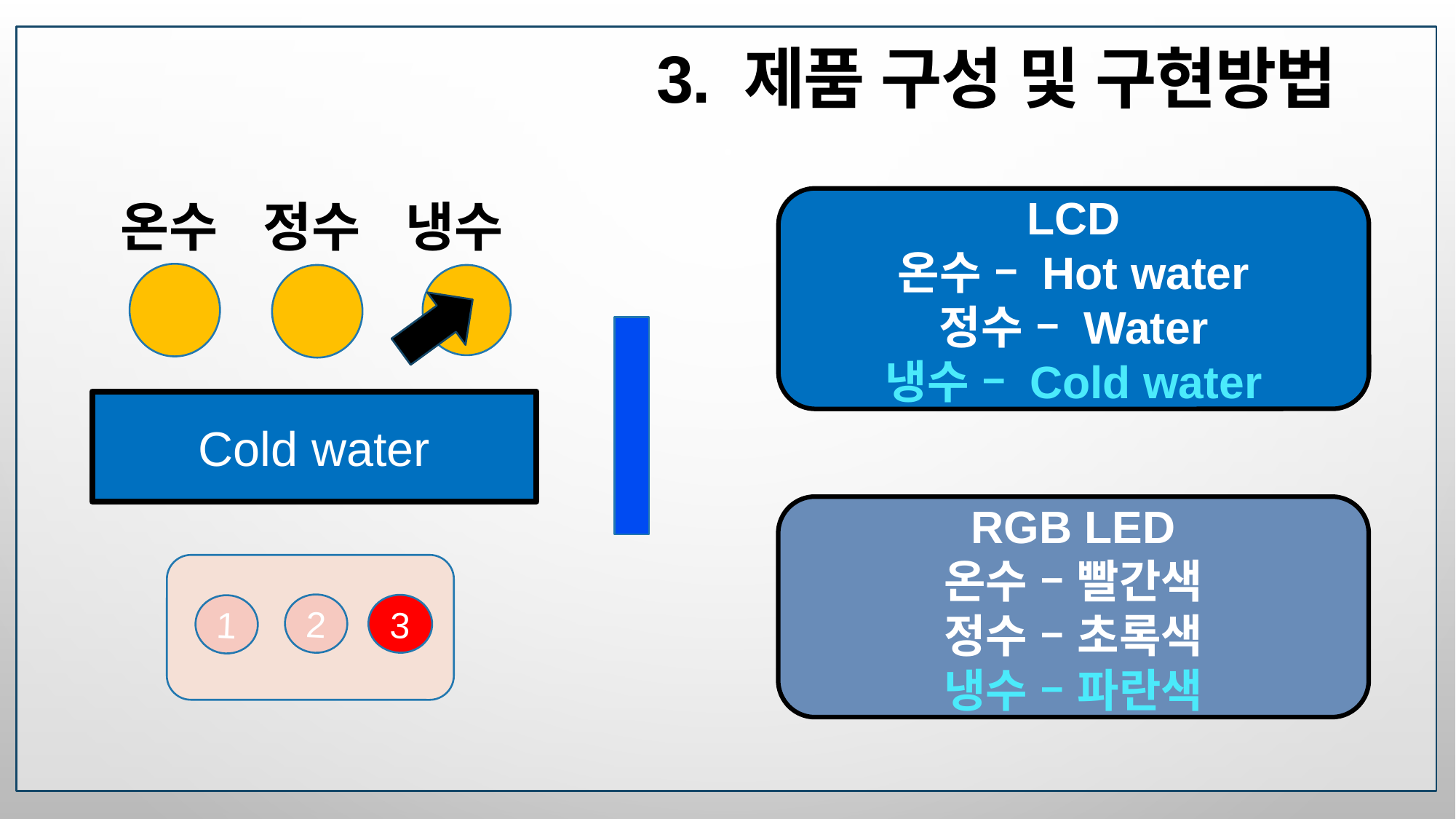

# 3. 제품 구성 및 구현방법
LCD
온수 – Hot water
정수 – Water
냉수 – Cold water
온수   정수   냉수

Cold water

RGB LED
온수 – 빨간색
정수 – 초록색
냉수 – 파란색
2
3
1